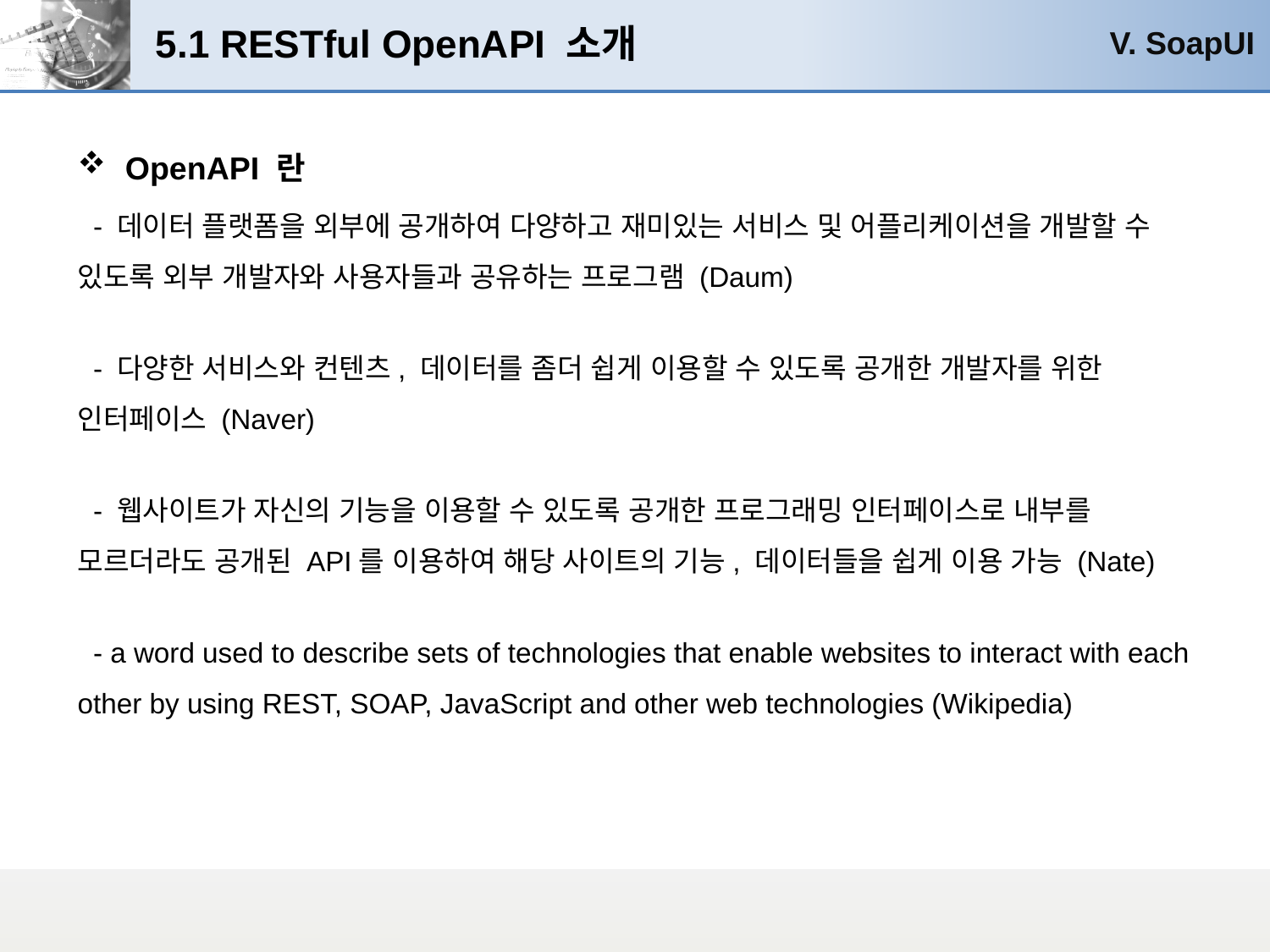

# 5.1 RESTful OpenAPI 소개
V. SoapUI
OpenAPI 란
  - 데이터 플랫폼을 외부에 공개하여 다양하고 재미있는 서비스 및 어플리케이션을 개발할 수 있도록 외부 개발자와 사용자들과 공유하는 프로그램 (Daum)

  - 다양한 서비스와 컨텐츠, 데이터를 좀더 쉽게 이용할 수 있도록 공개한 개발자를 위한 인터페이스 (Naver)

  - 웹사이트가 자신의 기능을 이용할 수 있도록 공개한 프로그래밍 인터페이스로 내부를 모르더라도 공개된 API를 이용하여 해당 사이트의 기능, 데이터들을 쉽게 이용 가능 (Nate)

  - a word used to describe sets of technologies that enable websites to interact with each other by using REST, SOAP, JavaScript and other web technologies (Wikipedia)